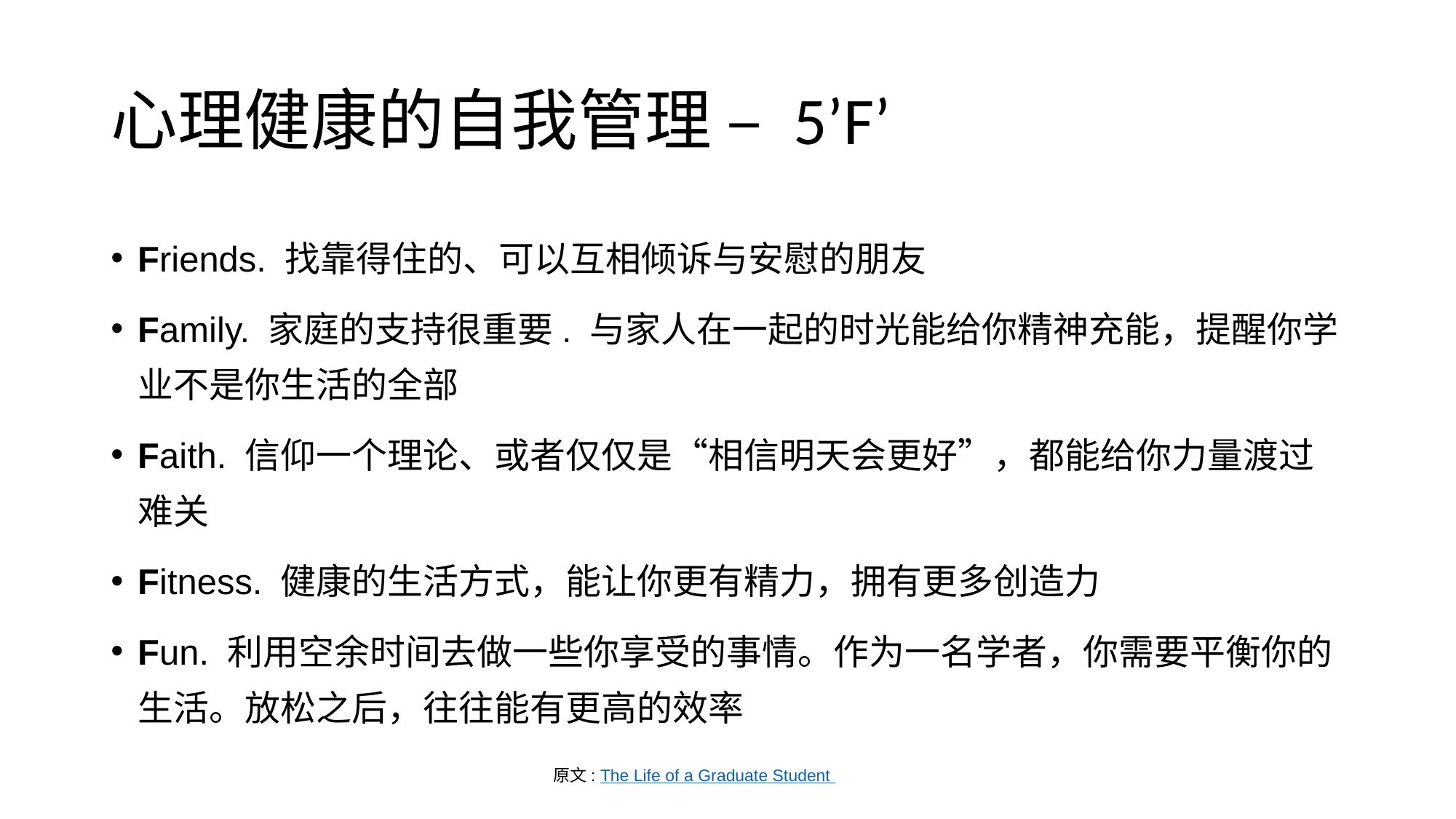

# 心理健康的自我管理 – 5’F’
Friends. 找靠得住的、可以互相倾诉与安慰的朋友
Family. 家庭的支持很重要. 与家人在一起的时光能给你精神充能，提醒你学业不是你生活的全部
Faith. 信仰一个理论、或者仅仅是“相信明天会更好”，都能给你力量渡过难关
Fitness. 健康的生活方式，能让你更有精力，拥有更多创造力
Fun. 利用空余时间去做一些你享受的事情。作为一名学者，你需要平衡你的生活。放松之后，往往能有更高的效率
原文: The Life of a Graduate Student